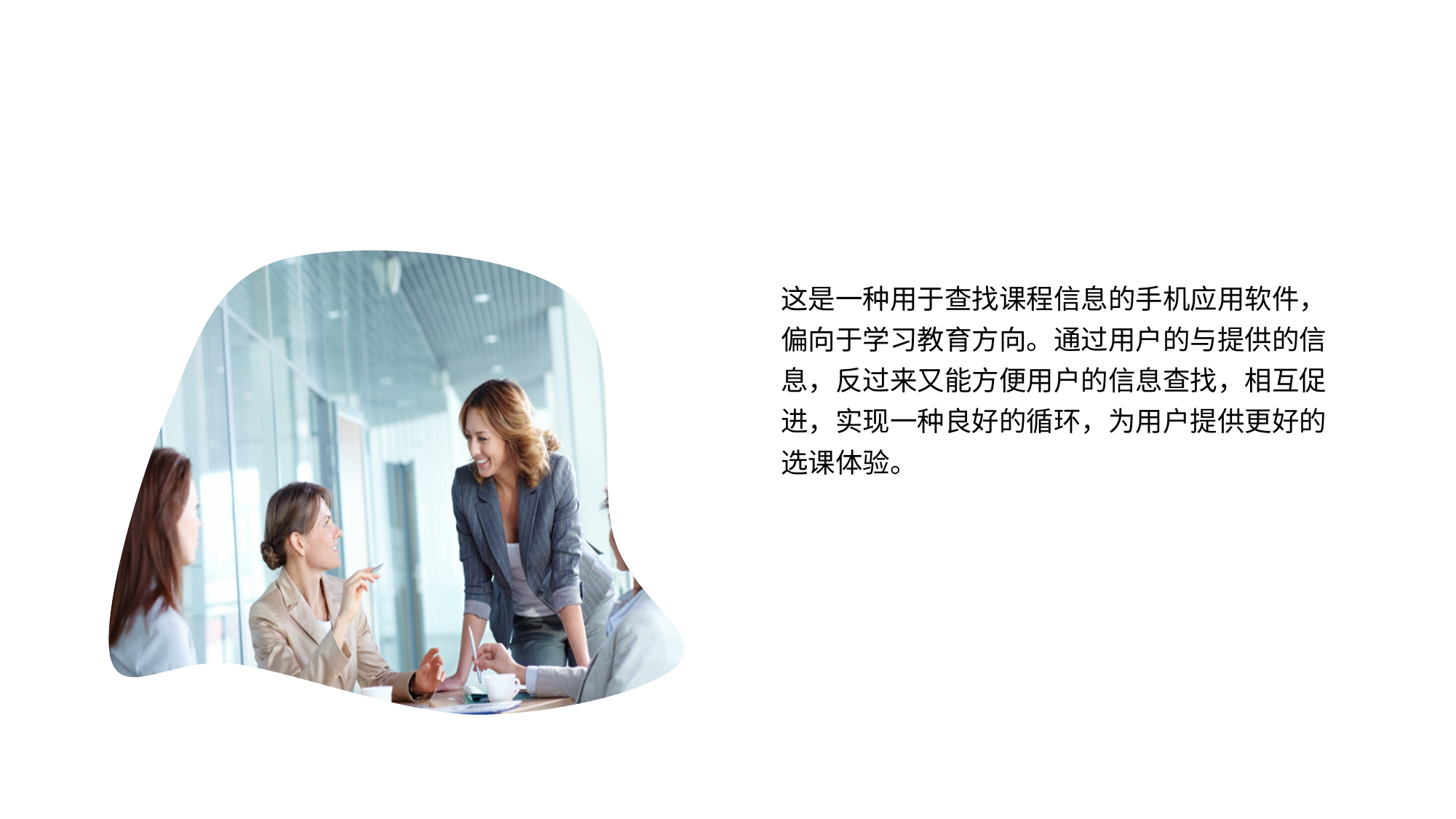

这是一种用于查找课程信息的手机应用软件，偏向于学习教育方向。通过用户的与提供的信息，反过来又能方便用户的信息查找，相互促进，实现一种良好的循环，为用户提供更好的选课体验。